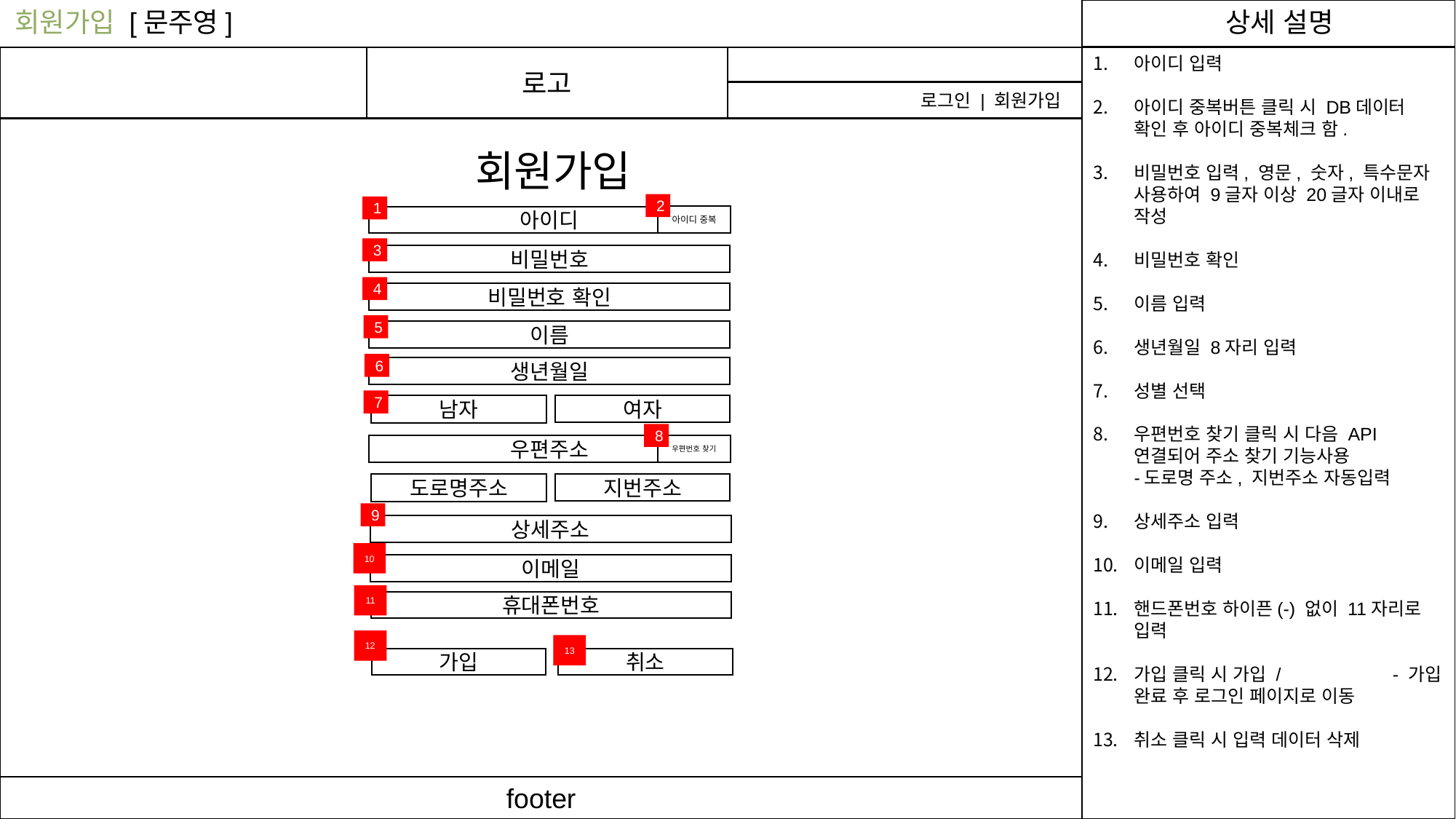

회원가입 [문주영]

상세 설명

로고

아이디 입력

아이디 중복버튼 클릭 시 DB데이터 확인 후 아이디 중복체크 함.

비밀번호 입력, 영문, 숫자, 특수문자 사용하여 9글자 이상 20글자 이내로 작성

비밀번호 확인

이름 입력

생년월일 8자리 입력

성별 선택

우편번호 찾기 클릭 시 다음 API 연결되어 주소 찾기 기능사용                 -도로명 주소, 지번주소 자동입력

상세주소 입력

이메일 입력

핸드폰번호 하이픈(-) 없이 11자리로 입력

가입 클릭 시 가입 /                      - 가입 완료 후 로그인 페이지로 이동

취소 클릭 시 입력 데이터 삭제
로그인 | 회원가입

회원가입
2
1
아이디 중복
아이디
3
비밀번호
4
비밀번호 확인
5
이름
6
생년월일
7
남자
여자
8
우편번호 찾기
우편주소
도로명주소
지번주소
9
상세주소
10
이메일
11
휴대폰번호
12
13
가입
취소
footer